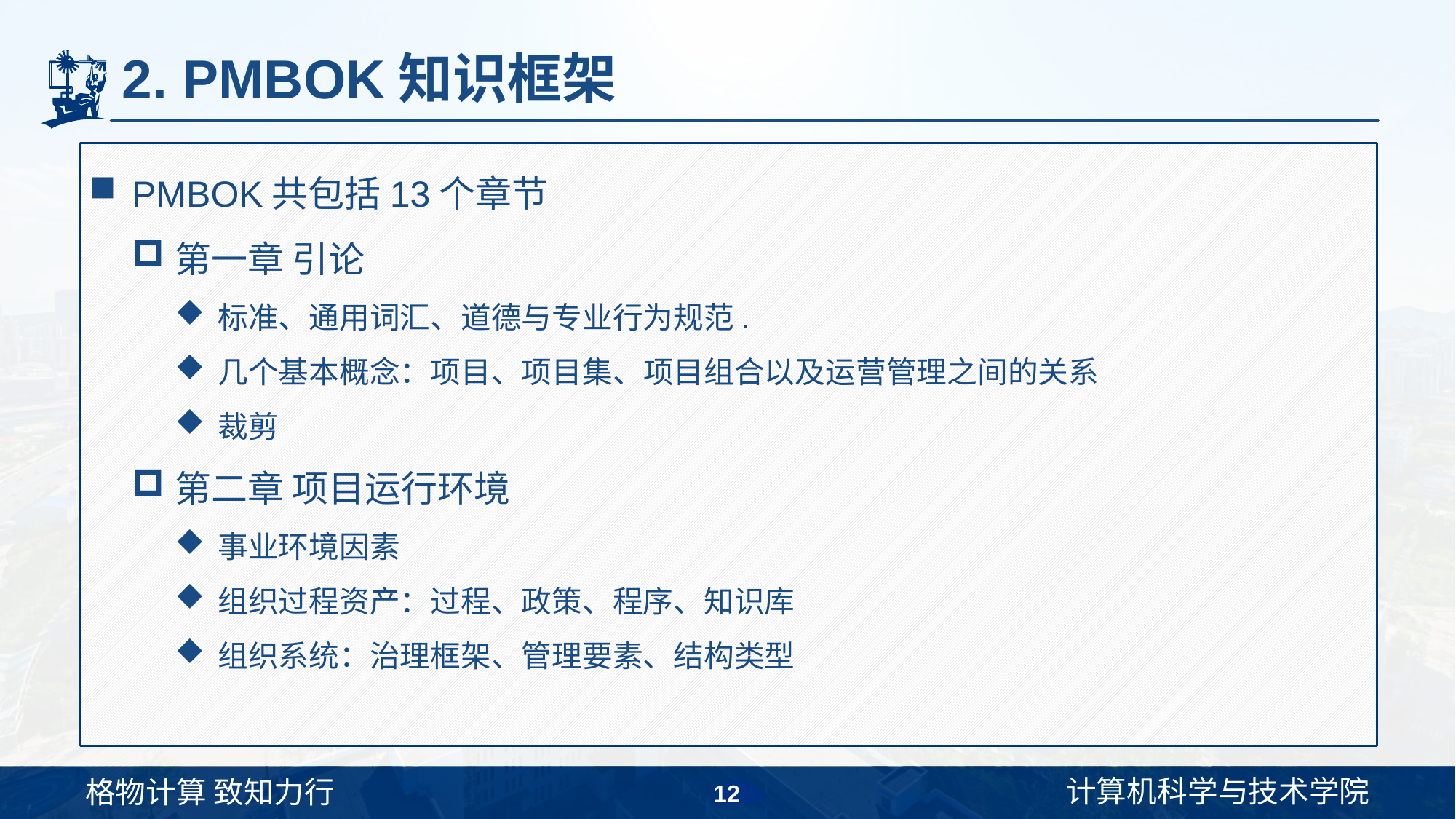

# 2. PMBOK知识框架
PMBOK共包括13个章节
第一章 引论
标准、通用词汇、道德与专业行为规范.
几个基本概念：项目、项目集、项目组合以及运营管理之间的关系
裁剪
第二章 项目运行环境
事业环境因素
组织过程资产：过程、政策、程序、知识库
组织系统：治理框架、管理要素、结构类型
12